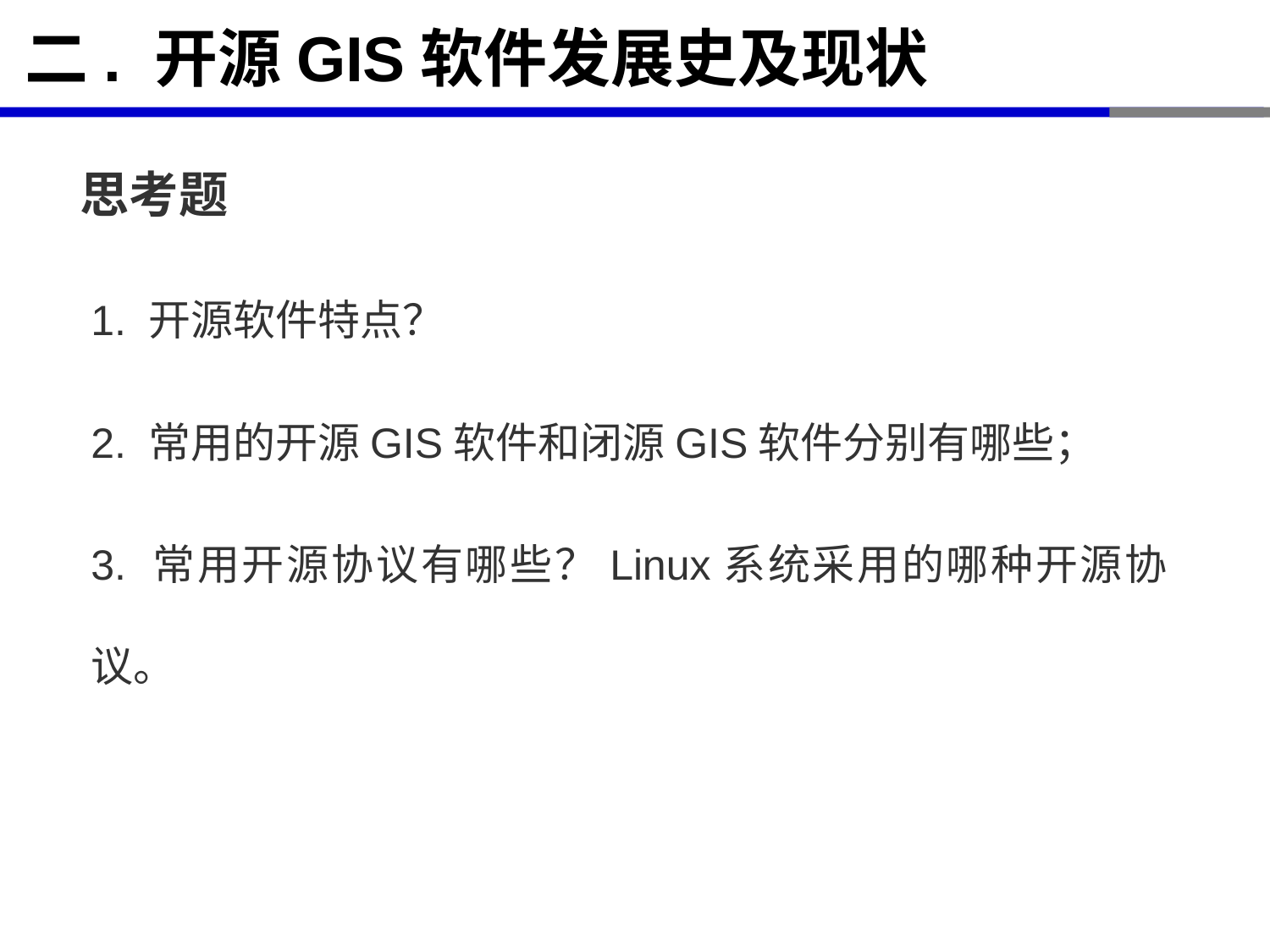

# 二. 开源GIS软件发展史及现状
思考题
1. 开源软件特点？
2. 常用的开源GIS软件和闭源GIS软件分别有哪些；
3. 常用开源协议有哪些？Linux系统采用的哪种开源协议。